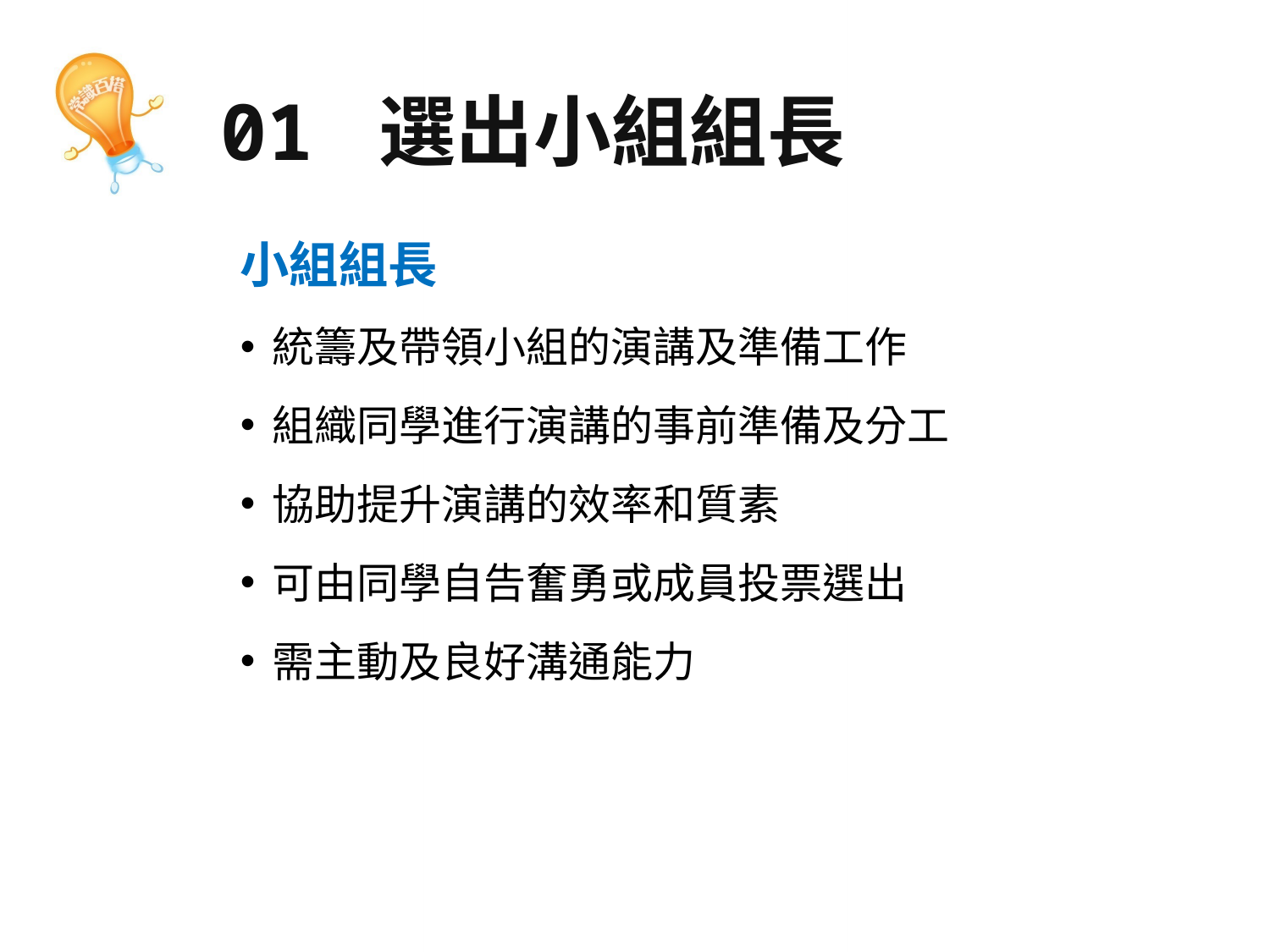

# 01 選出小組組長
小組組長
統籌及帶領小組的演講及準備工作
組織同學進行演講的事前準備及分工
協助提升演講的效率和質素
可由同學自告奮勇或成員投票選出
需主動及良好溝通能力